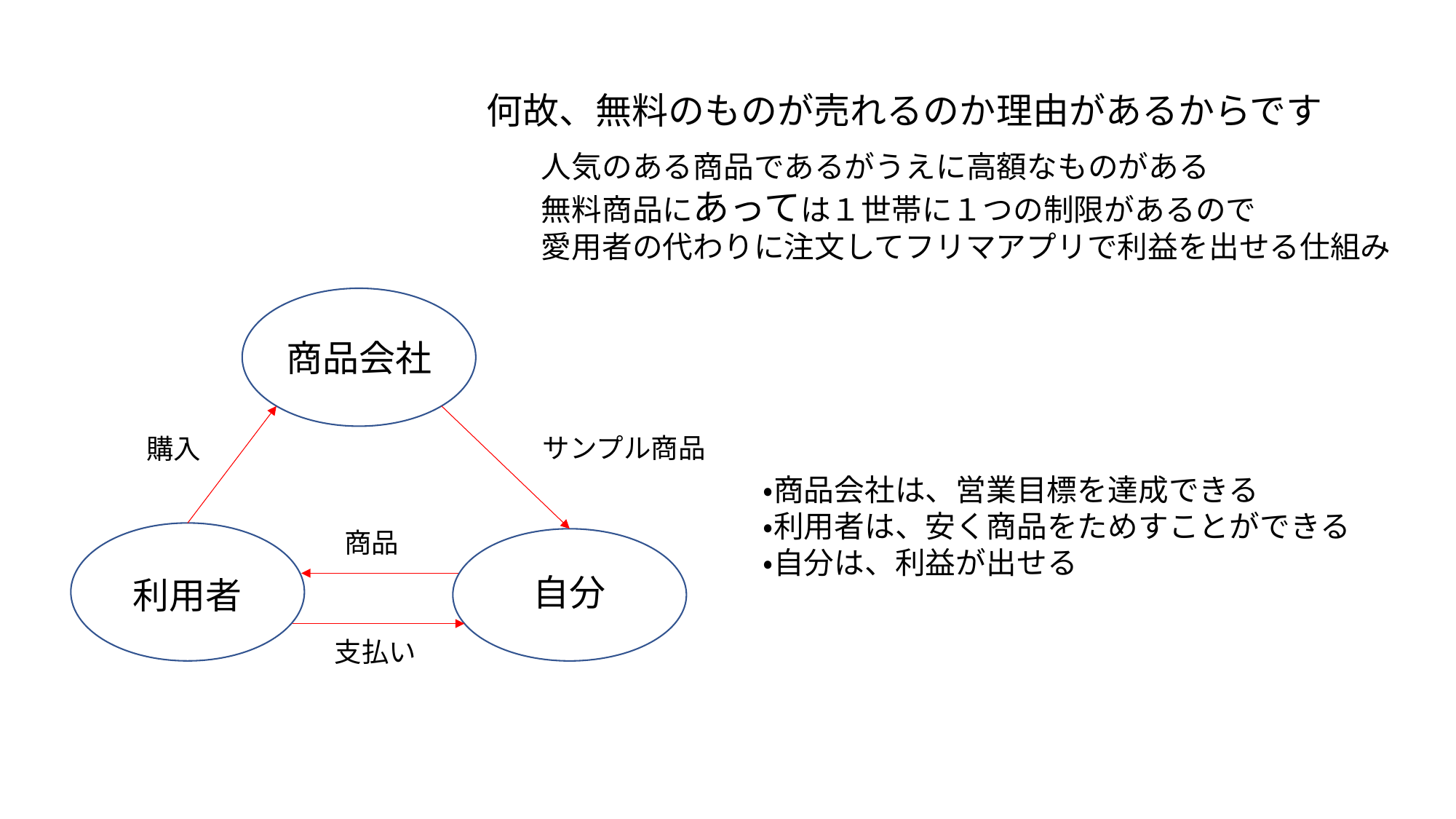

何故、無料のものが売れるのか理由があるからです
人気のある商品であるがうえに高額なものがある
無料商品にあっては１世帯に１つの制限があるので
愛用者の代わりに注文してフリマアプリで利益を出せる仕組み

商品会社
サンプル商品
購入
・商品会社は、営業目標を達成できる
・利用者は、安く商品をためすことができる
・自分は、利益が出せる
商品

自分
利用者
支払い